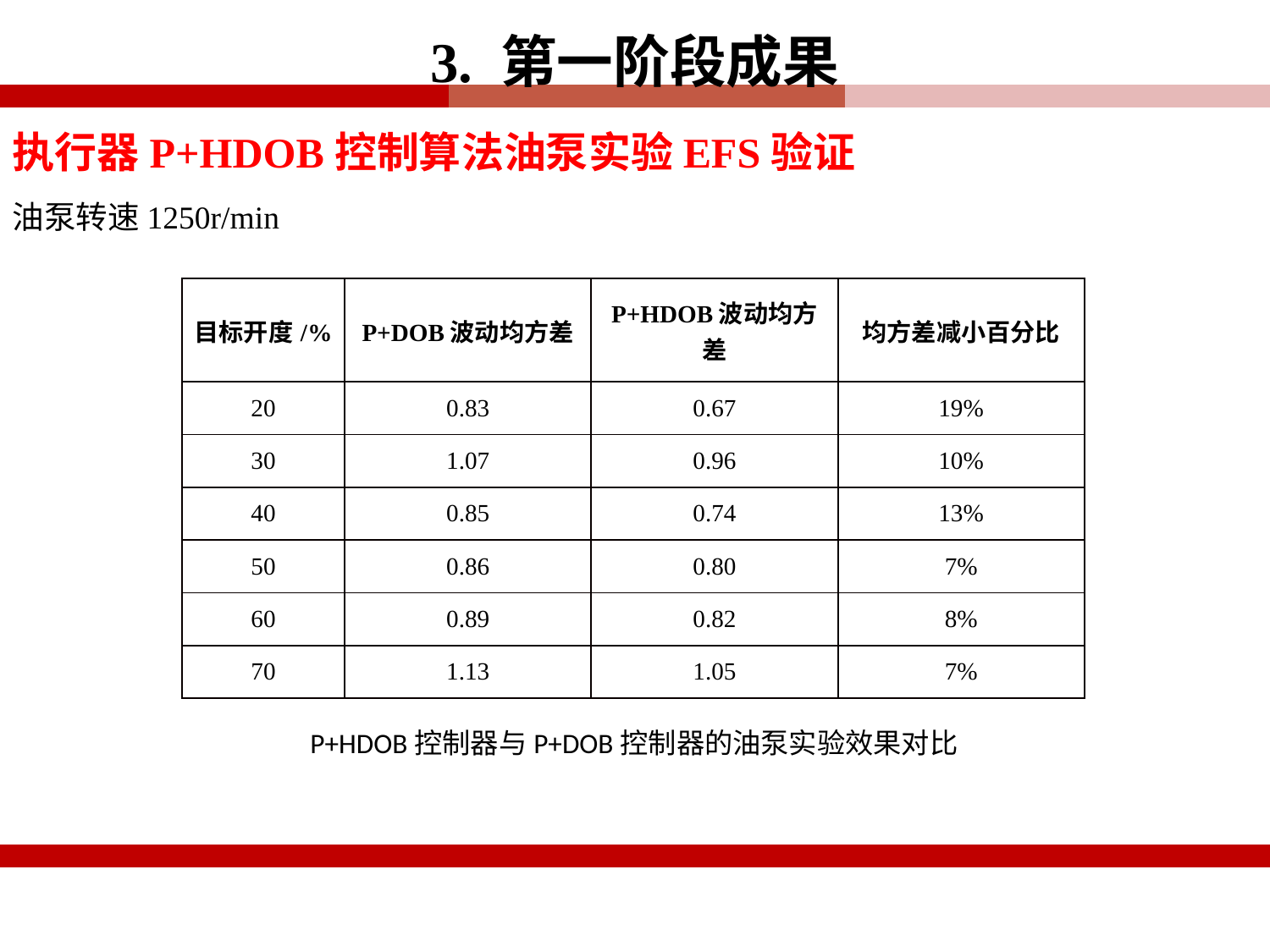

3. 第一阶段成果
执行器P+HDOB控制算法油泵实验EFS验证
油泵转速1250r/min
| 目标开度/% | P+DOB波动均方差 | P+HDOB波动均方差 | 均方差减小百分比 |
| --- | --- | --- | --- |
| 20 | 0.83 | 0.67 | 19% |
| 30 | 1.07 | 0.96 | 10% |
| 40 | 0.85 | 0.74 | 13% |
| 50 | 0.86 | 0.80 | 7% |
| 60 | 0.89 | 0.82 | 8% |
| 70 | 1.13 | 1.05 | 7% |
P+HDOB控制器与P+DOB控制器的油泵实验效果对比